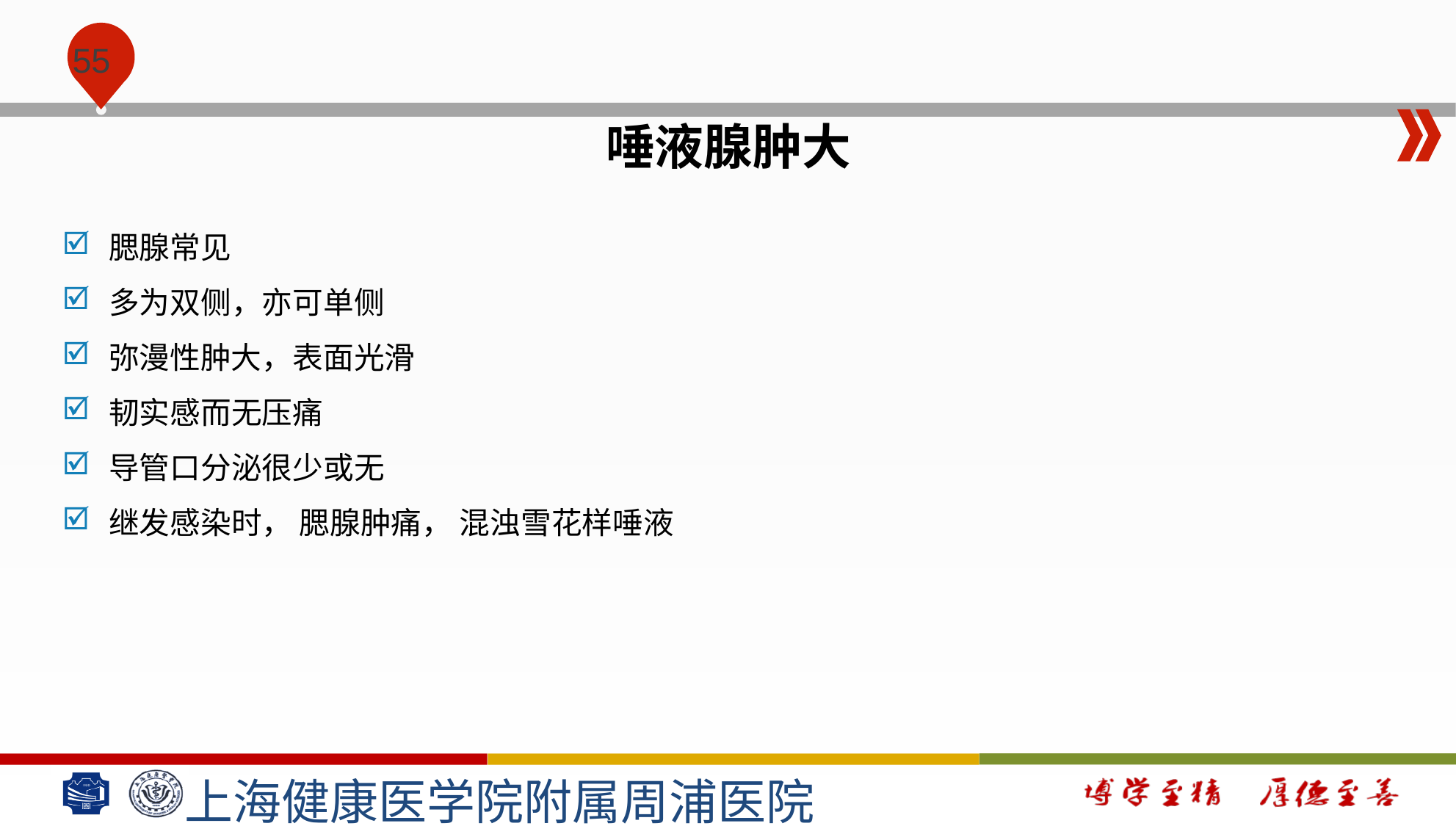

#

唾液腺肿大
腮腺常见
多为双侧，亦可单侧
弥漫性肿大，表面光滑
韧实感而无压痛
导管口分泌很少或无
继发感染时， 腮腺肿痛， 混浊雪花样唾液